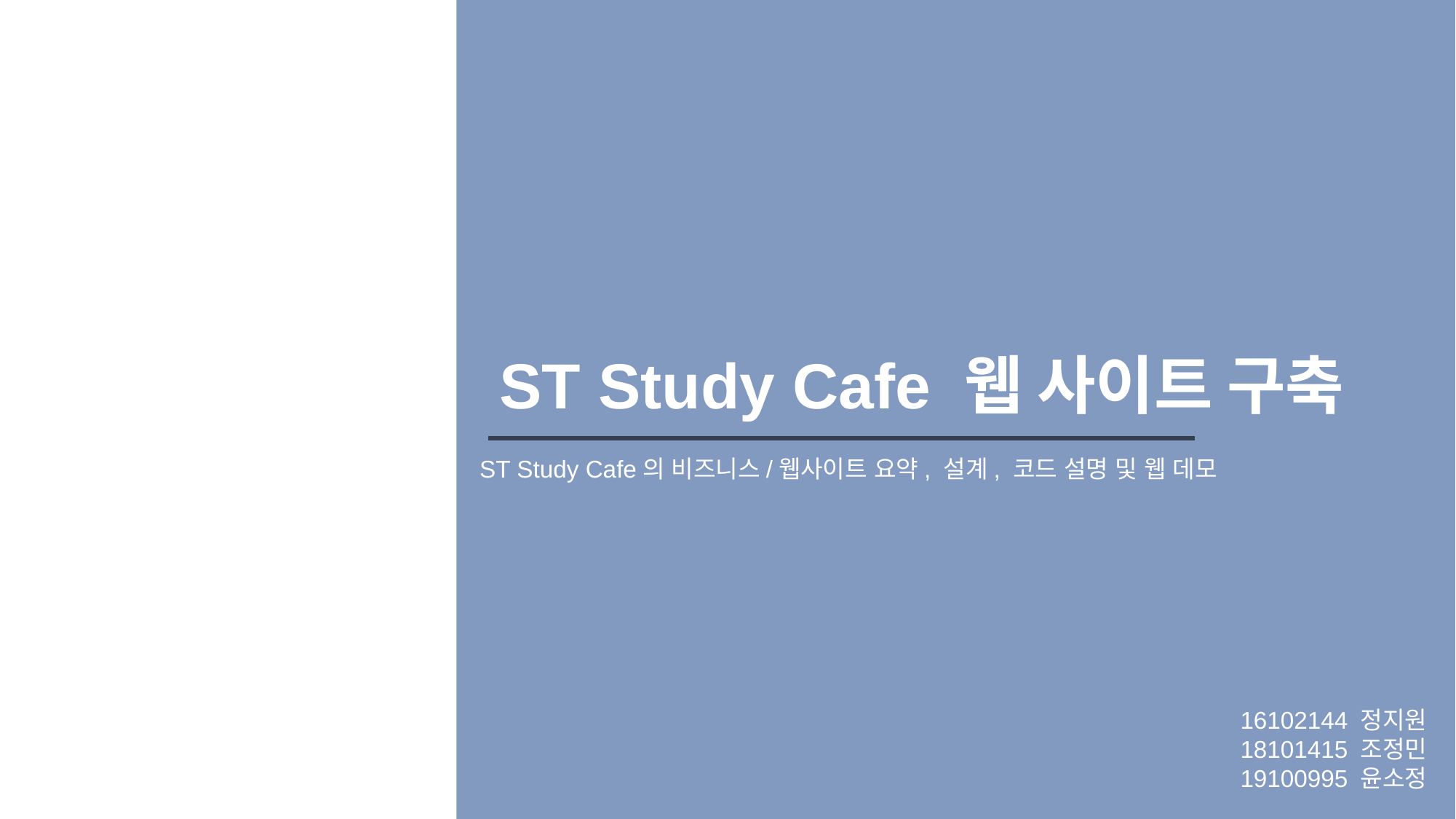

ST Study Cafe 웹 사이트 구축
ST Study Cafe의 비즈니스/웹사이트 요약, 설계, 코드 설명 및 웹 데모
16102144 정지원
18101415 조정민
19100995 윤소정